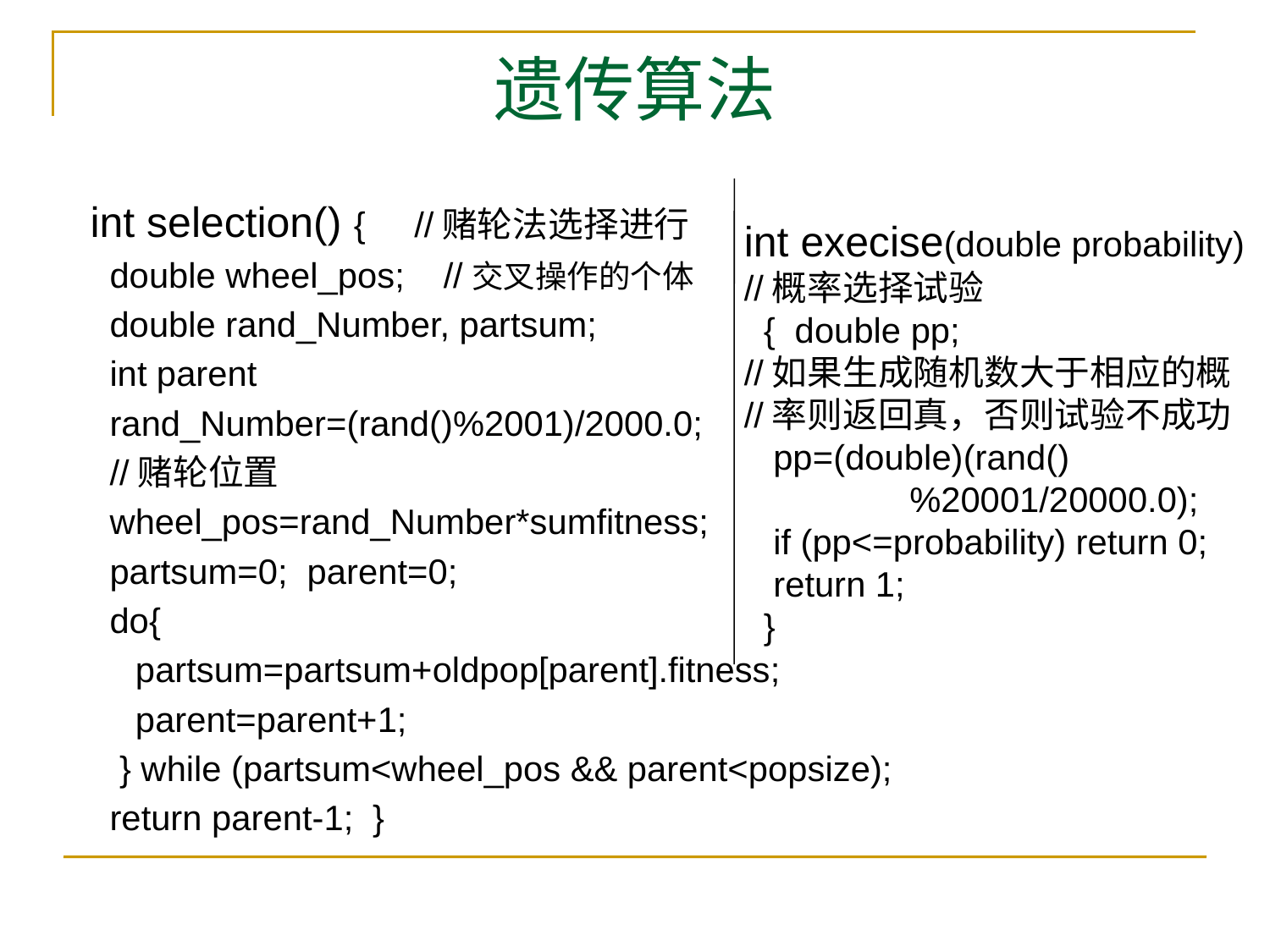

# 遗传算法
int selection() {     //赌轮法选择进行
  double wheel_pos;    //交叉操作的个体
  double rand_Number, partsum;
  int parent
  rand_Number=(rand()%2001)/2000.0;
  //赌轮位置
  wheel_pos=rand_Number*sumfitness;
  partsum=0;  parent=0;
  do{
	partsum=partsum+oldpop[parent].fitness;
	parent=parent+1;
   } while (partsum<wheel_pos && parent<popsize);
  return parent-1;  }

int execise(double probability)
//概率选择试验
  {  double pp;
//如果生成随机数大于相应的概
//率则返回真，否则试验不成功
   pp=(double)(rand()
                 %20001/20000.0);
   if (pp<=probability) return 0;
   return 1;
  }